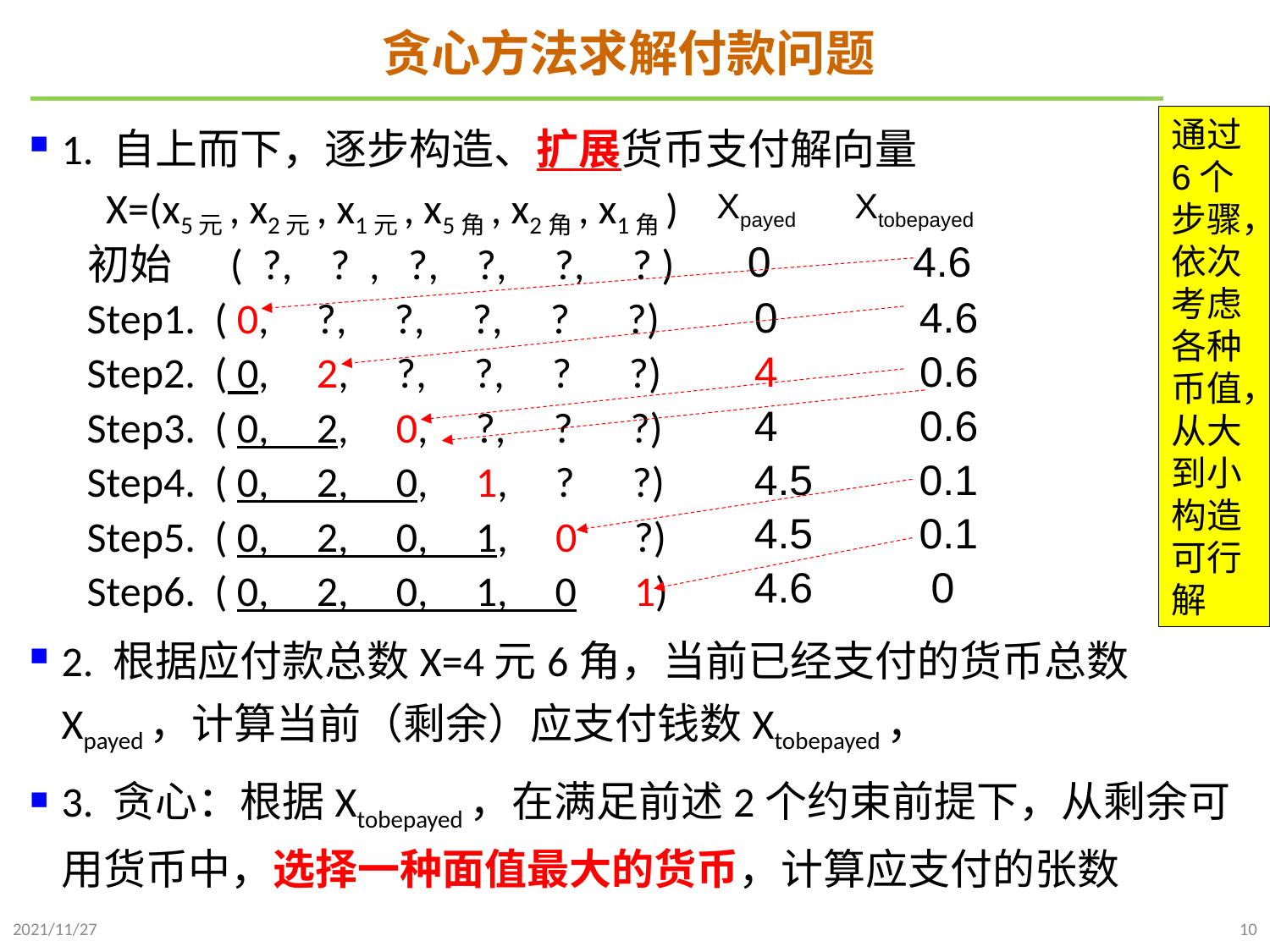

# 贪心方法求解付款问题
通过6个步骤，依次考虑各种币值，从大到小构造可行解
1. 自上而下，逐步构造、扩展货币支付解向量
        X=(x5元, x2元, x1元, x5角, x2角, x1角)
     初始     (  ?,    ?  ,   ?,    ?,     ?,     ? )
      Step1.  ( 0,     ?,     ?,     ?,     ?      ?)
      Step2.  ( 0,     2,     ?,     ?,     ?      ?)
      Step3.  ( 0,     2,     0,     ?,     ?      ?)
      Step4.  ( 0,     2,     0,     1,     ?      ?)
      Step5.  ( 0,     2,     0,     1,     0      ?)
      Step6.  ( 0,     2,     0,     1,     0      1)
2. 根据应付款总数X=4元6角，当前已经支付的货币总数Xpayed，计算当前（剩余）应支付钱数Xtobepayed，
3. 贪心：根据Xtobepayed，在满足前述2个约束前提下，从剩余可用货币中，选择一种面值最大的货币，计算应支付的张数

 Xpayed      Xtobepayed
      0            4.6
    0            4.6
    4            0.6
    4            0.6
    4.5         0.1
    4.5         0.1
    4.6          0

2021/11/27
10